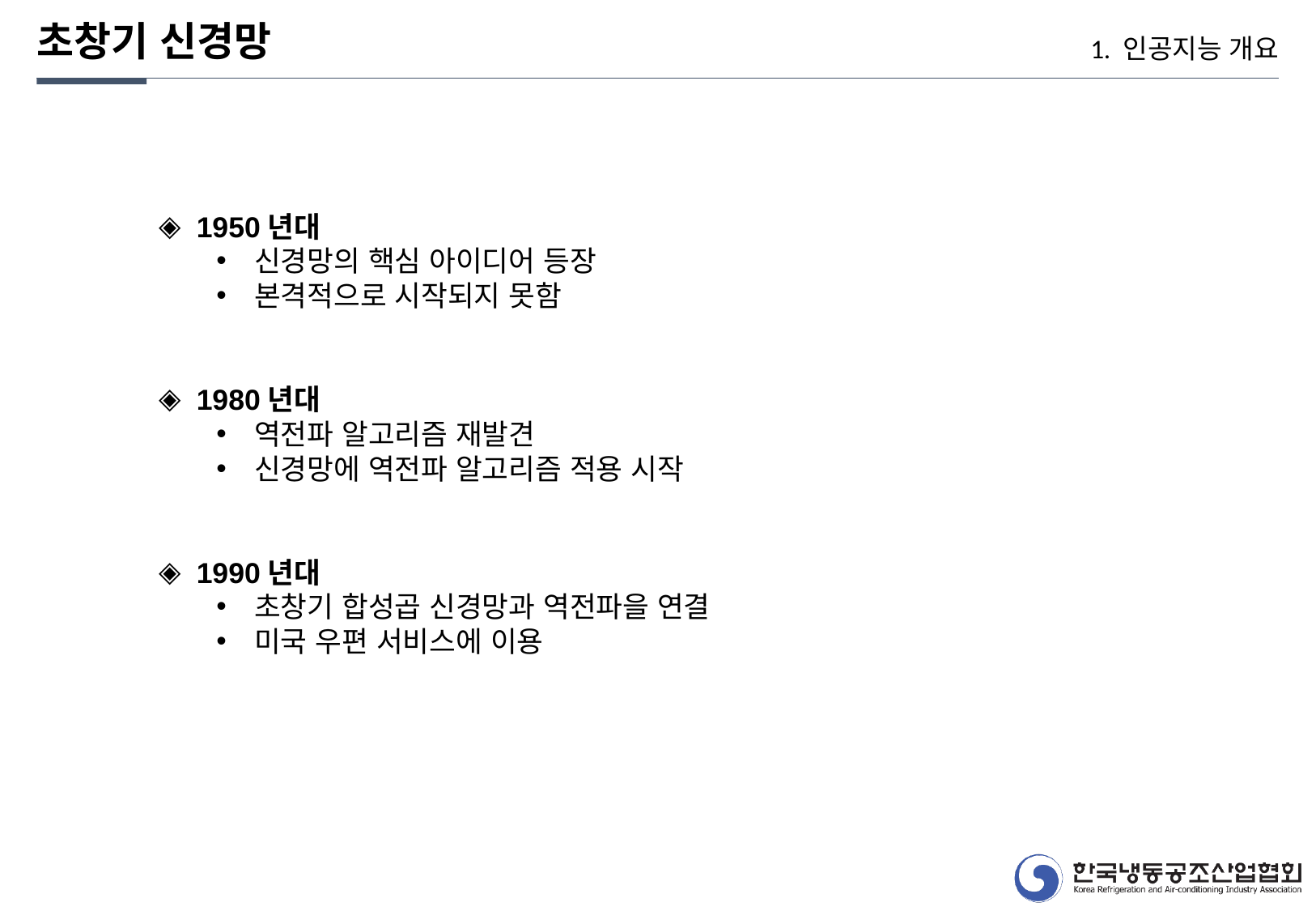

초창기 신경망
1. 인공지능 개요
1950년대
신경망의 핵심 아이디어 등장
본격적으로 시작되지 못함

1980년대
역전파 알고리즘 재발견
신경망에 역전파 알고리즘 적용 시작

1990년대
초창기 합성곱 신경망과 역전파을 연결
미국 우편 서비스에 이용